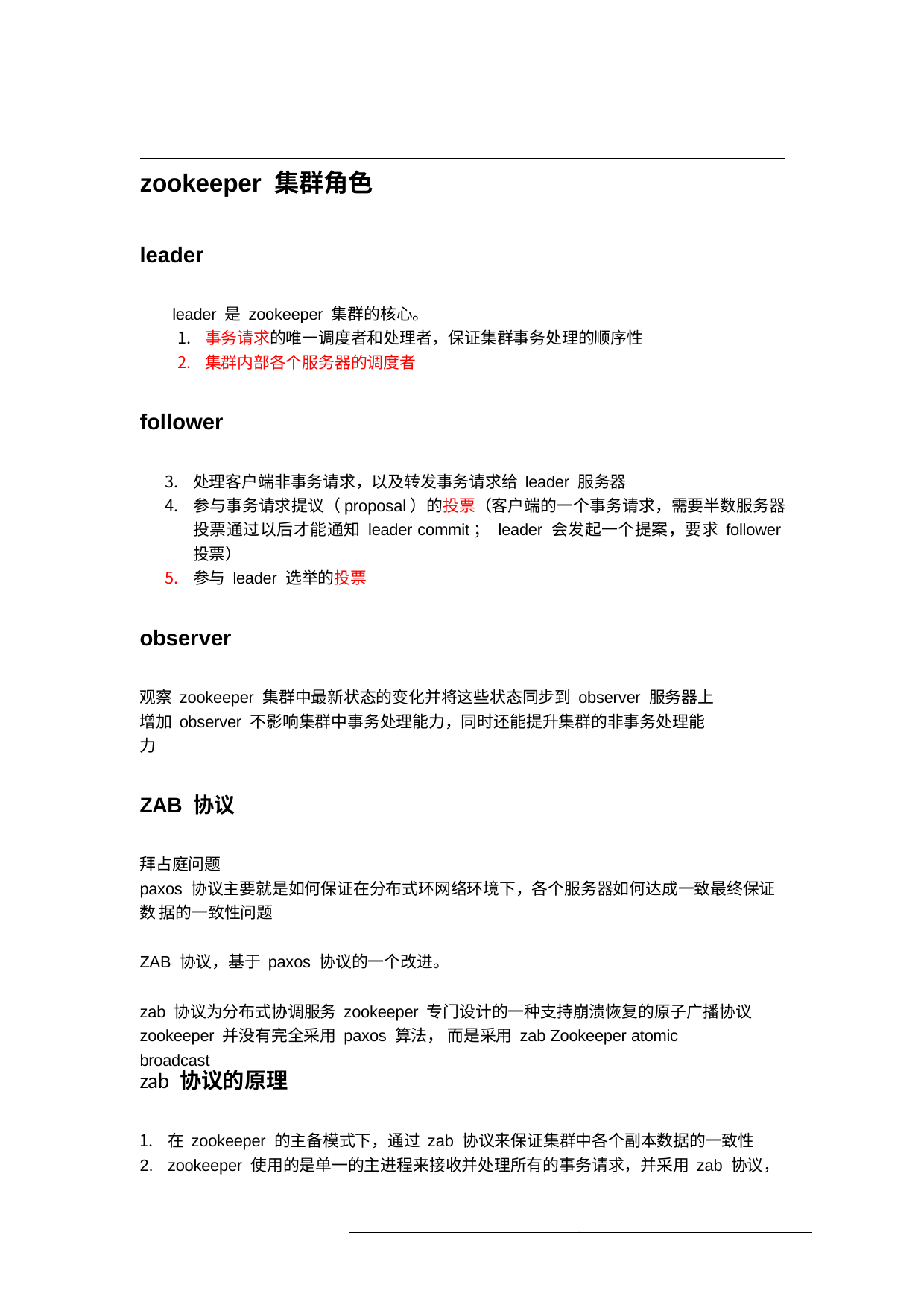

zookeeper 集群角色

leader

leader 是 zookeeper 集群的核心。
事务请求的唯一调度者和处理者，保证集群事务处理的顺序性
集群内部各个服务器的调度者

follower

处理客户端非事务请求，以及转发事务请求给 leader 服务器
参与事务请求提议（proposal）的投票（客户端的一个事务请求，需要半数服务器 投票通过以后才能通知 leader commit； leader 会发起一个提案，要求 follower  投票）
参与 leader 选举的投票

observer

观察 zookeeper 集群中最新状态的变化并将这些状态同步到 observer 服务器上 增加 observer 不影响集群中事务处理能力，同时还能提升集群的非事务处理能力

ZAB 协议

拜占庭问题
paxos 协议主要就是如何保证在分布式环网络环境下，各个服务器如何达成一致最终保证数 据的一致性问题

ZAB 协议，基于 paxos 协议的一个改进。

zab 协议为分布式协调服务 zookeeper 专门设计的一种支持崩溃恢复的原子广播协议 zookeeper 并没有完全采用 paxos 算法， 而是采用 zab Zookeeper atomic broadcast
zab 协议的原理

在 zookeeper 的主备模式下，通过 zab 协议来保证集群中各个副本数据的一致性
zookeeper 使用的是单一的主进程来接收并处理所有的事务请求，并采用 zab 协议，